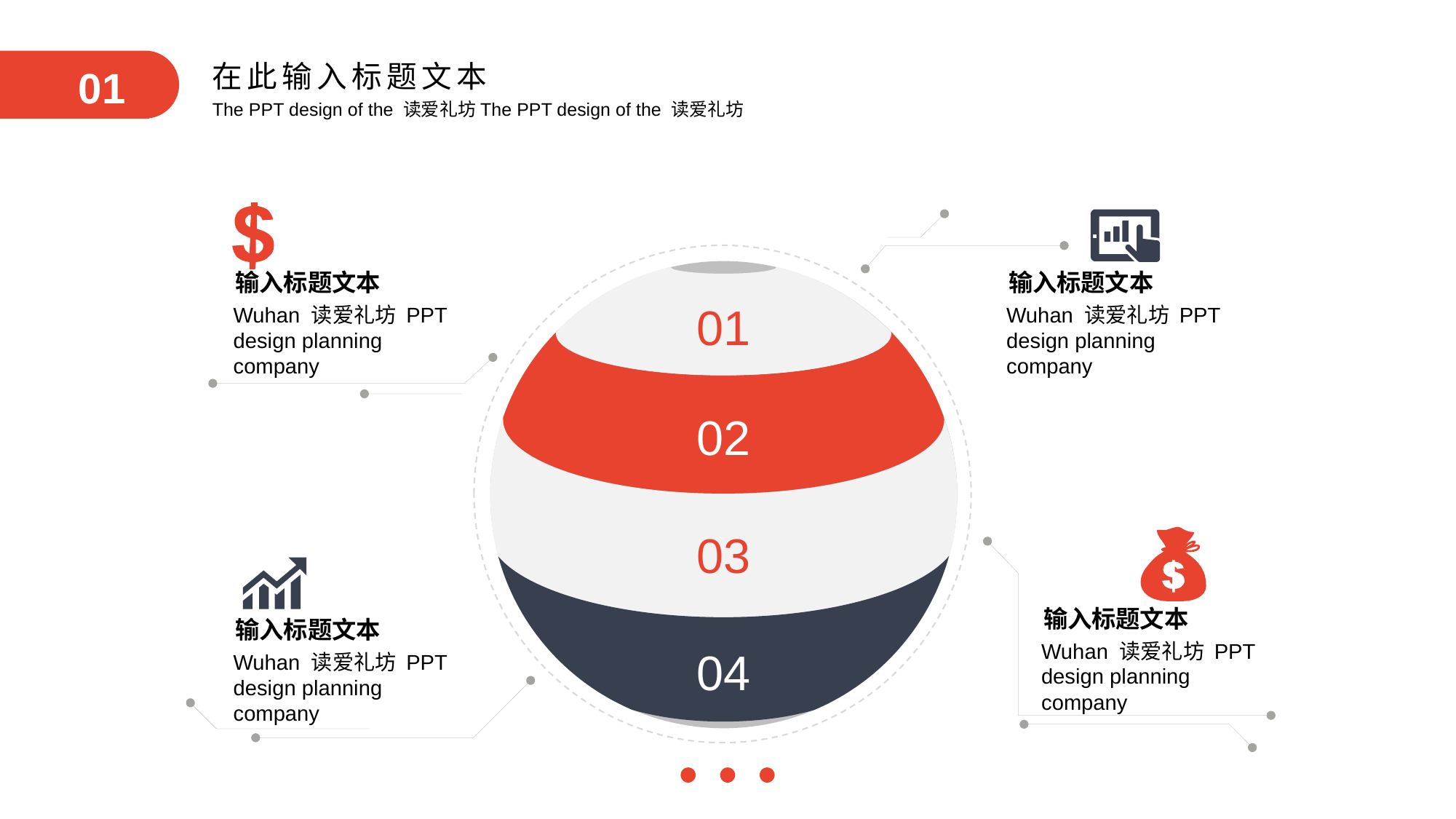

输入标题文本
输入标题文本
01
Wuhan 读爱礼坊 PPT design planning company
Wuhan 读爱礼坊 PPT design planning company
02

03

04

输入标题文本
输入标题文本
Wuhan 读爱礼坊 PPT design planning company
Wuhan 读爱礼坊 PPT design planning company